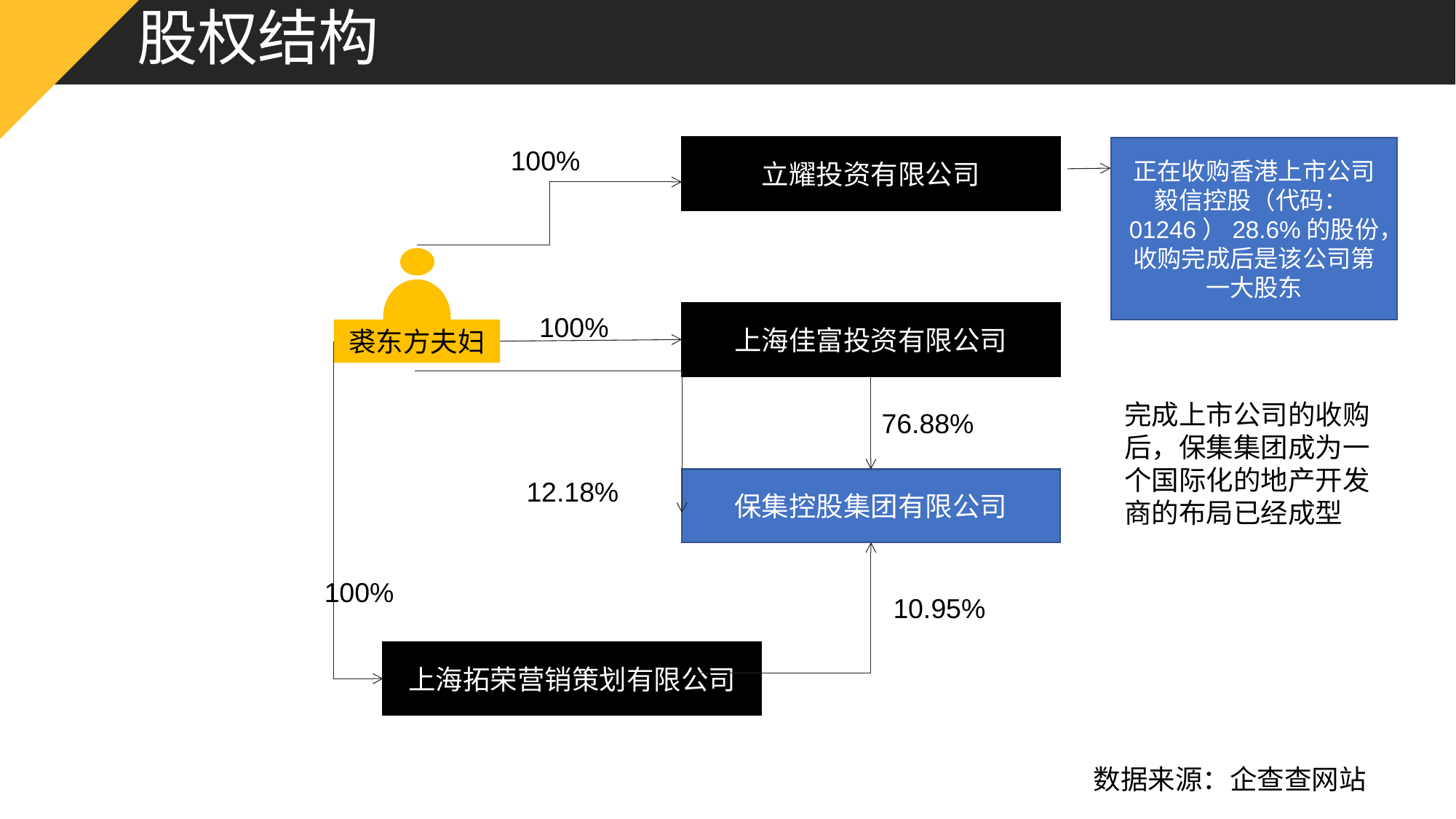

# 股权结构
立耀投资有限公司
正在收购香港上市公司毅信控股（代码：01246）28.6%的股份，收购完成后是该公司第一大股东
100%

裘东方夫妇
上海佳富投资有限公司
100%
完成上市公司的收购后，保集集团成为一个国际化的地产开发商的布局已经成型
76.88%
12.18%
保集控股集团有限公司
100%
10.95%
上海拓荣营销策划有限公司
数据来源：企查查网站